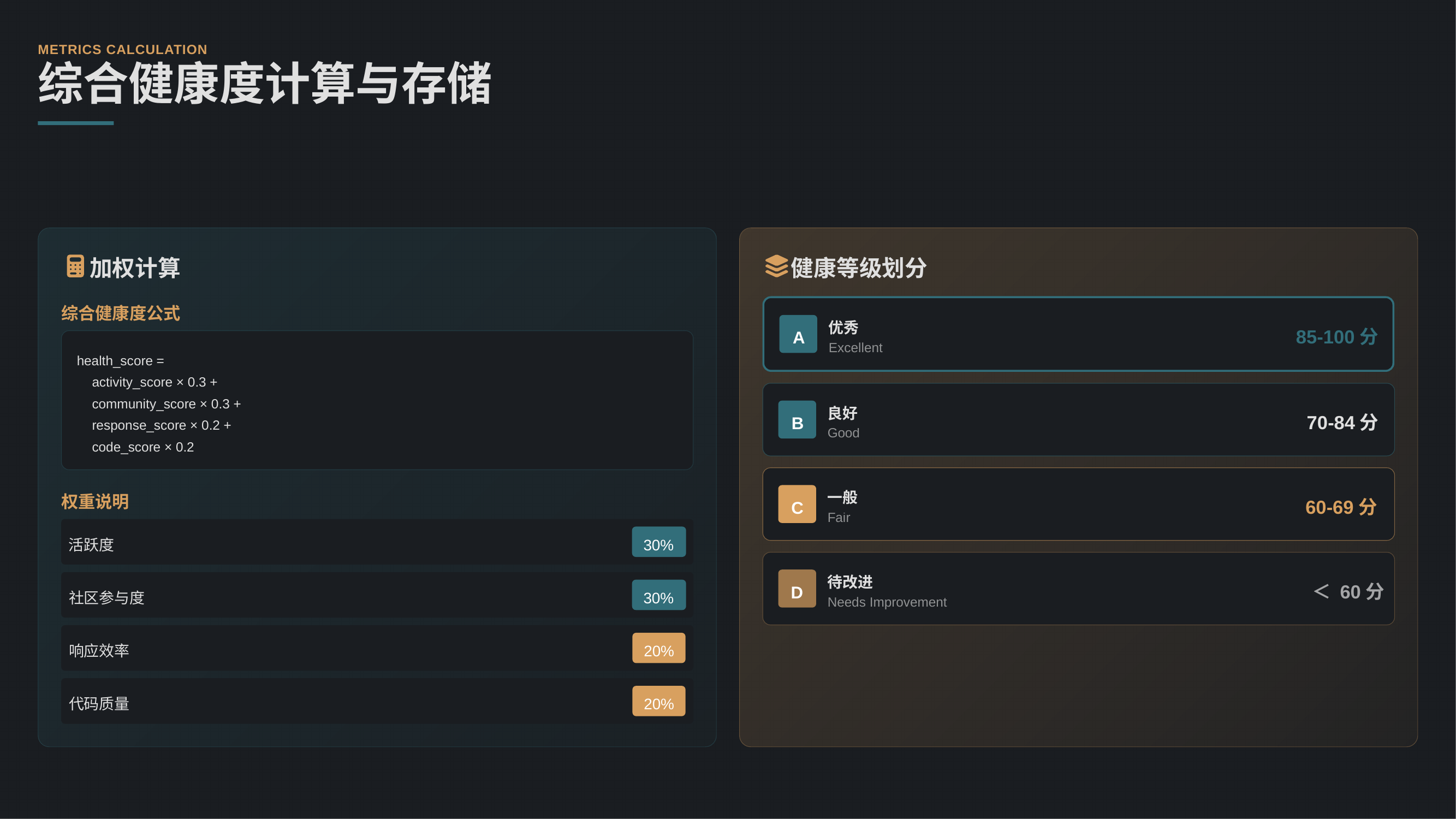

METRICS CALCULATION
综合健康度计算与存储

加权计算
健康等级划分

综合健康度公式

优秀

A
85-100分

Excellent
health_score =
activity_score × 0.3 +

community_score × 0.3 +
良好

B
70-84分
response_score × 0.2 +
Good
code_score × 0.2

一般
权重说明

C
60-69分
Fair

30%
活跃度

待改进

D
＜ 60分

30%
社区参与度
Needs Improvement

20%
响应效率

20%
代码质量